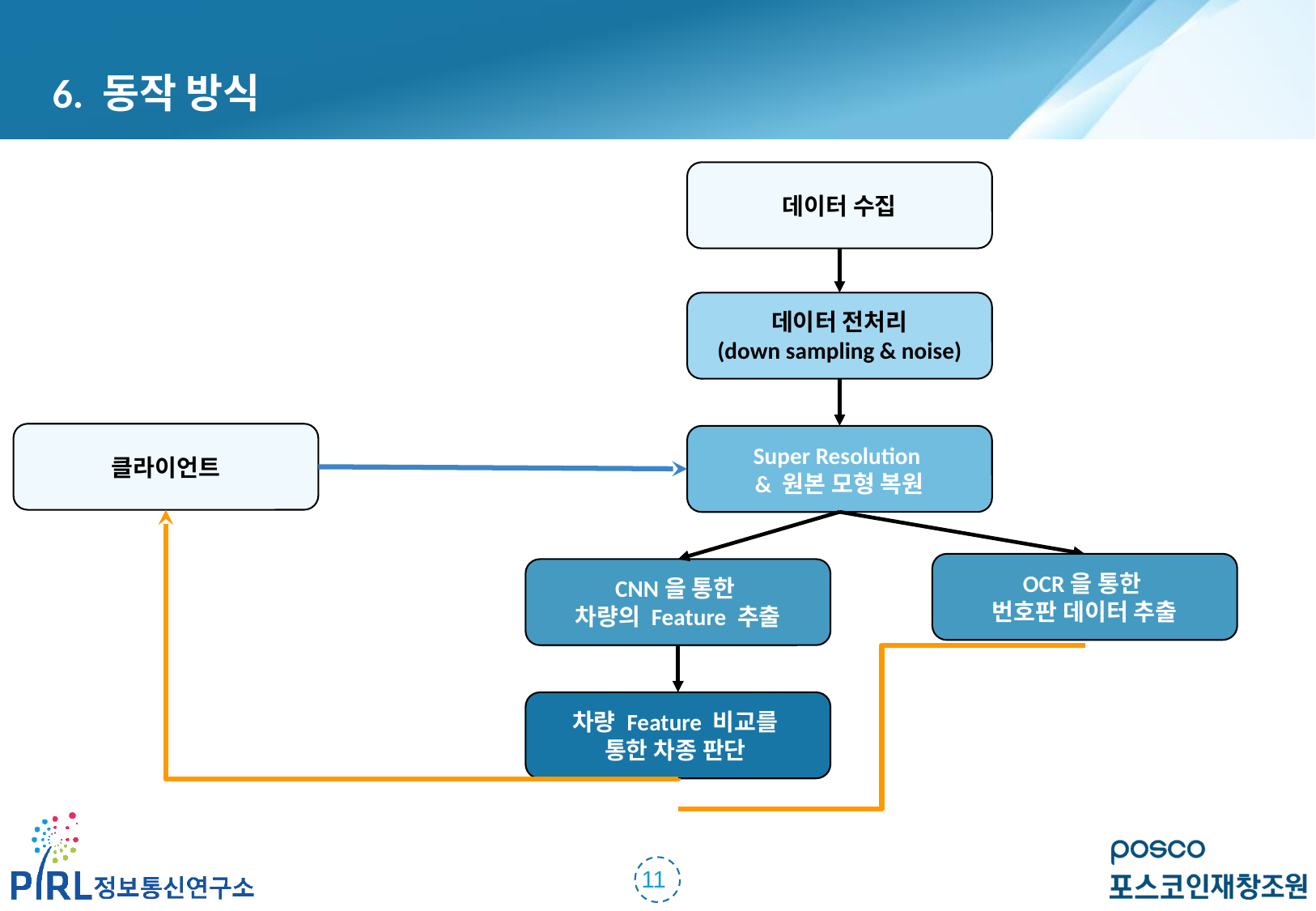

6. 동작 방식
데이터 수집
데이터 전처리
(down sampling & noise)
클라이언트
Super Resolution
& 원본 모형 복원
OCR을 통한
번호판 데이터 추출
CNN을 통한
차량의 Feature 추출
차량 Feature 비교를
통한 차종 판단